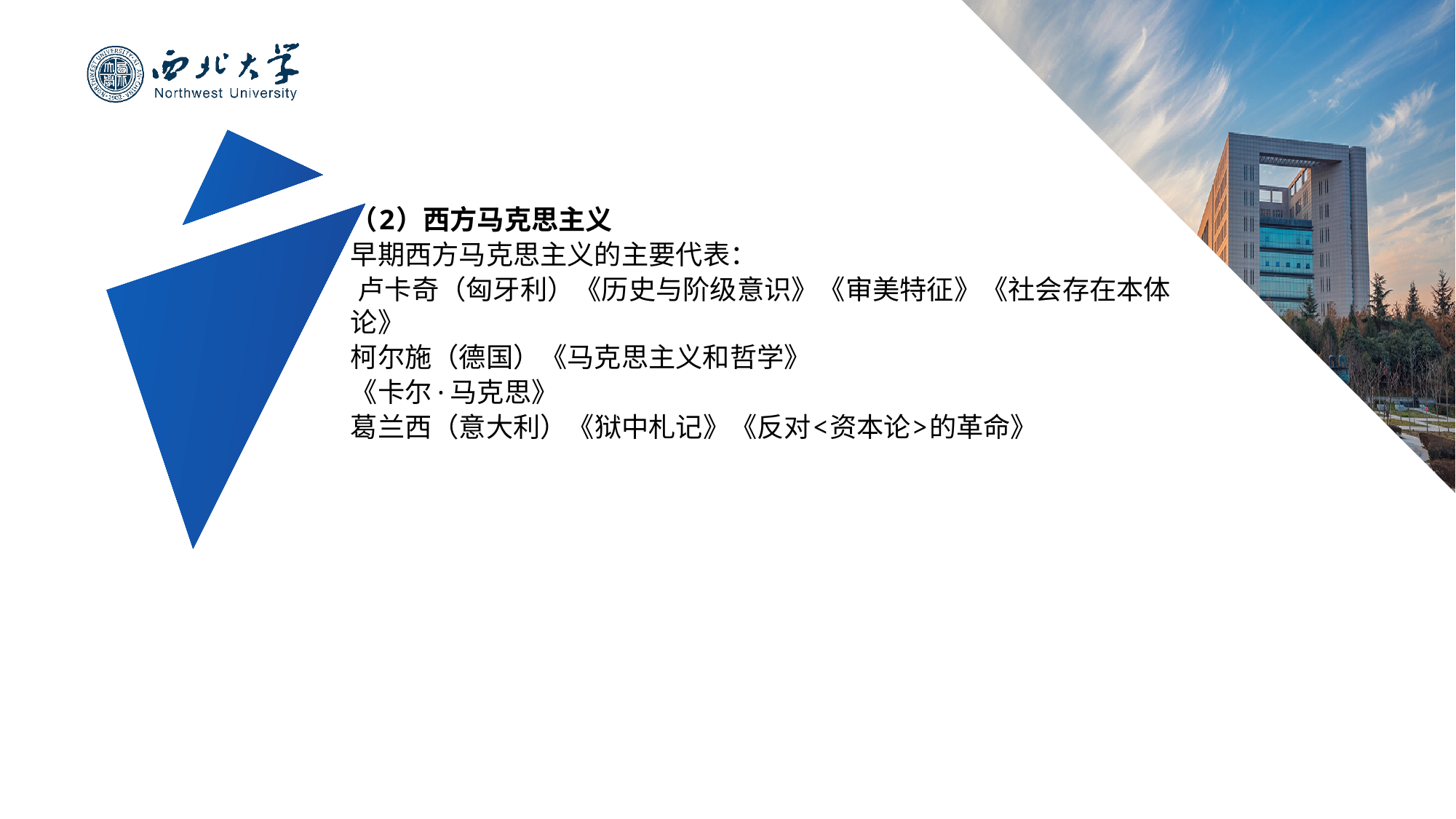

#
（2）西方马克思主义
早期西方马克思主义的主要代表：
 卢卡奇（匈牙利）《历史与阶级意识》《审美特征》《社会存在本体论》
柯尔施（德国）《马克思主义和哲学》
《卡尔·马克思》
葛兰西（意大利）《狱中札记》《反对<资本论>的革命》